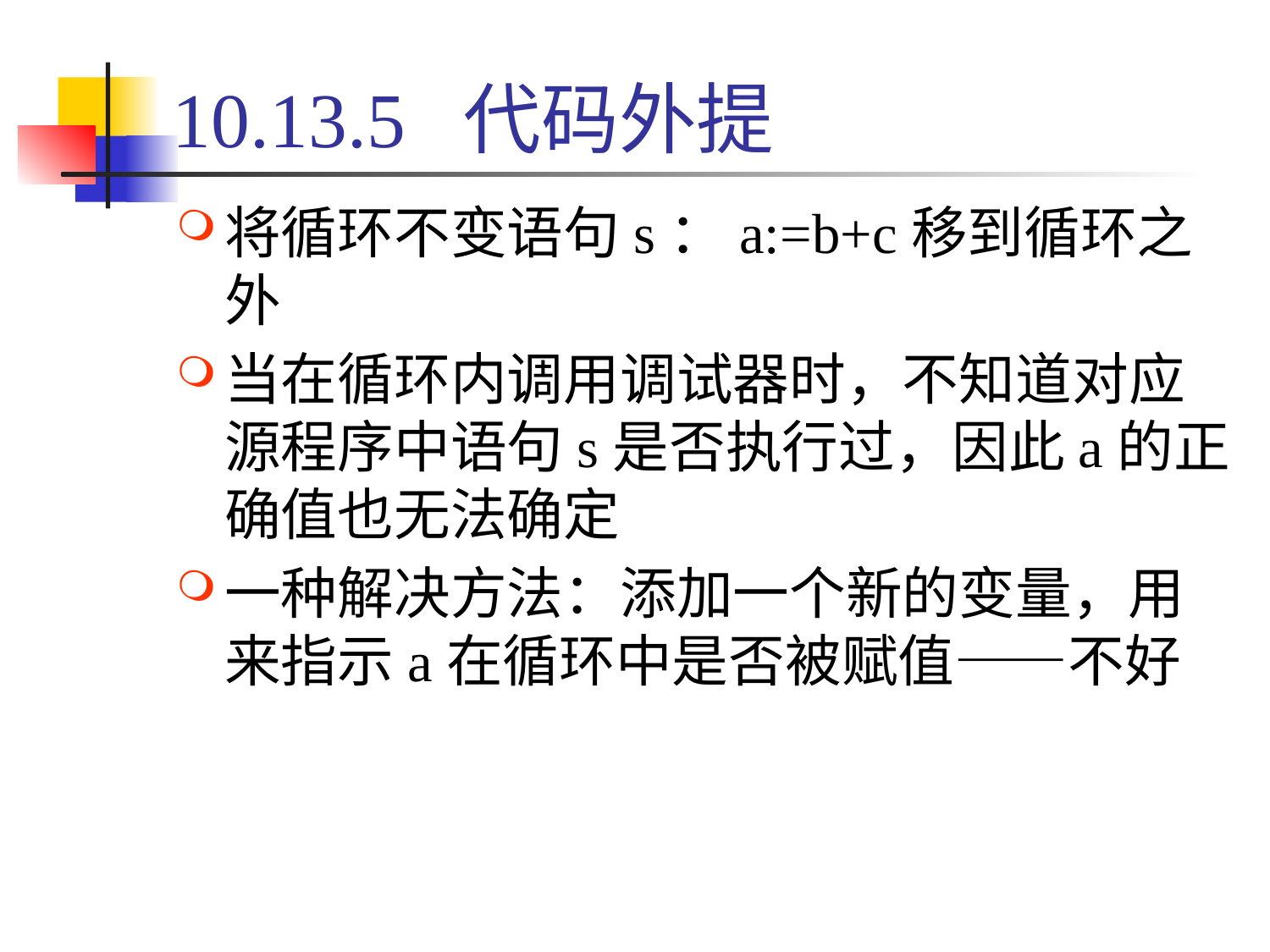

# 10.13.5  代码外提
将循环不变语句s：a:=b+c移到循环之外
当在循环内调用调试器时，不知道对应源程序中语句s是否执行过，因此a的正确值也无法确定
一种解决方法：添加一个新的变量，用来指示a在循环中是否被赋值——不好